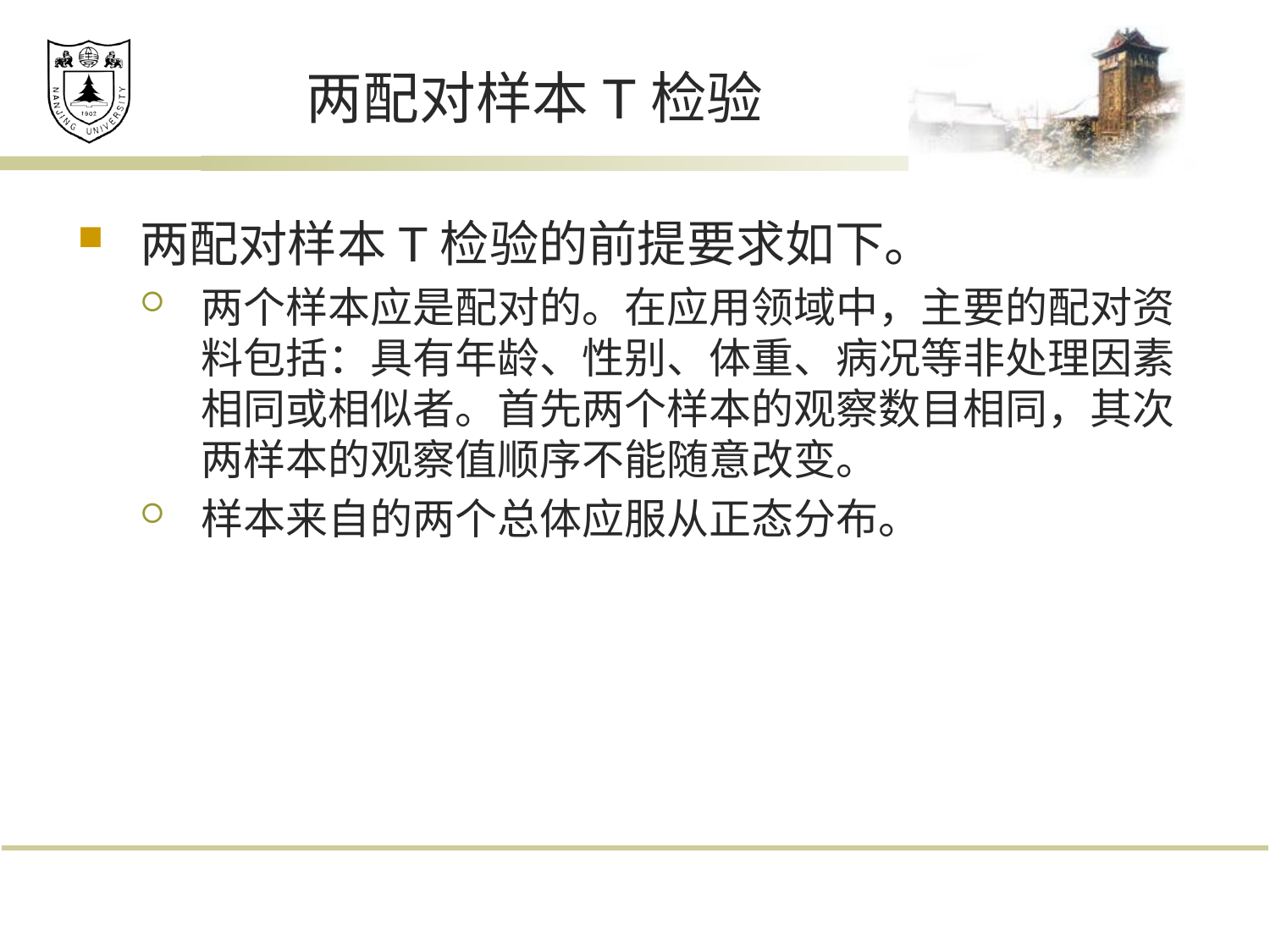

# 两配对样本T检验
两配对样本T检验的前提要求如下。
两个样本应是配对的。在应用领域中，主要的配对资料包括：具有年龄、性别、体重、病况等非处理因素相同或相似者。首先两个样本的观察数目相同，其次两样本的观察值顺序不能随意改变。
样本来自的两个总体应服从正态分布。